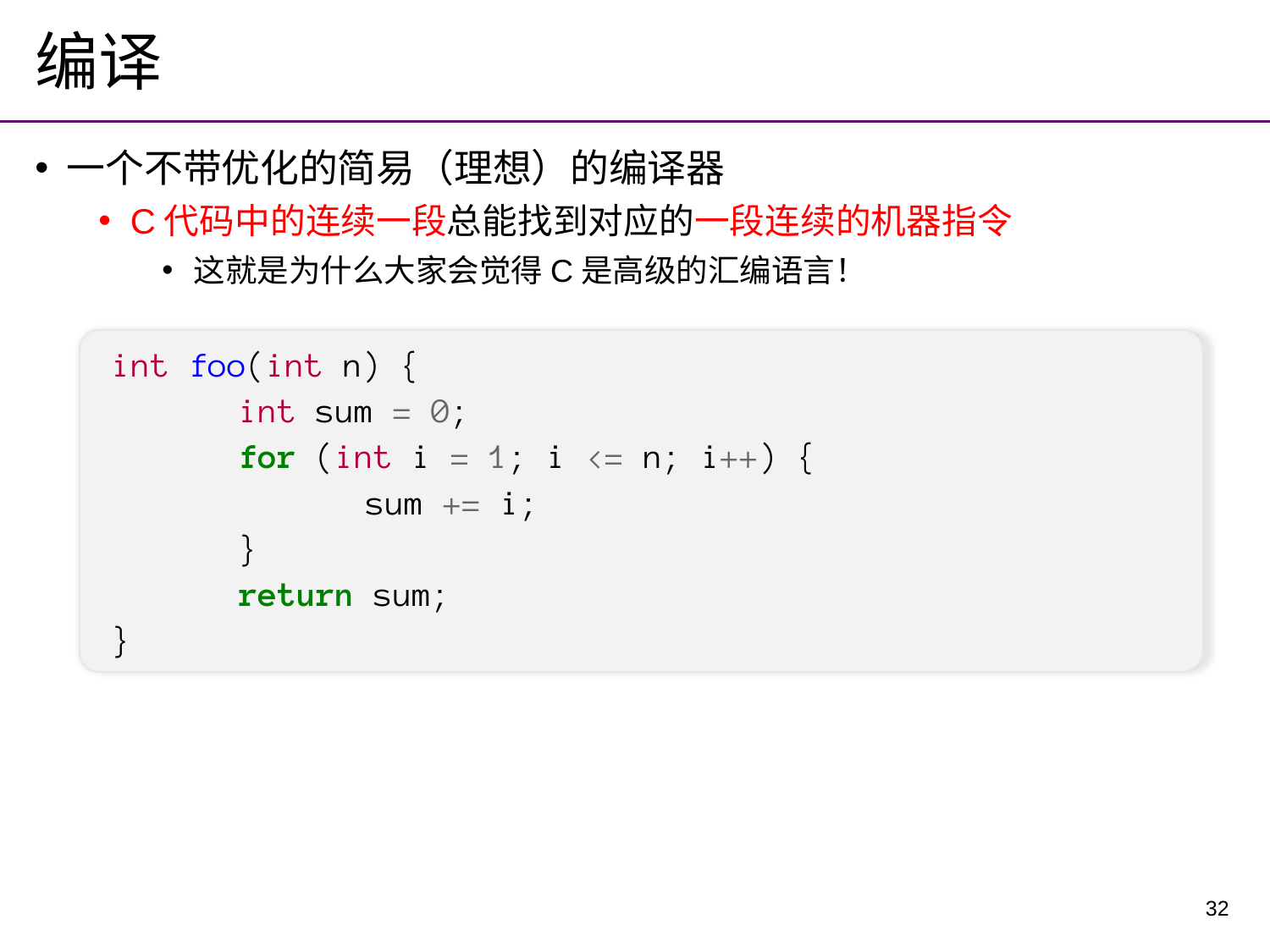

# 编译
一个不带优化的简易（理想）的编译器
C代码中的连续一段总能找到对应的一段连续的机器指令
这就是为什么大家会觉得C是高级的汇编语言！

int foo(int n) {
	int sum = 0;
	for (int i = 1; i <= n; i++) {
		sum += i;
	}
	return sum;
}
32